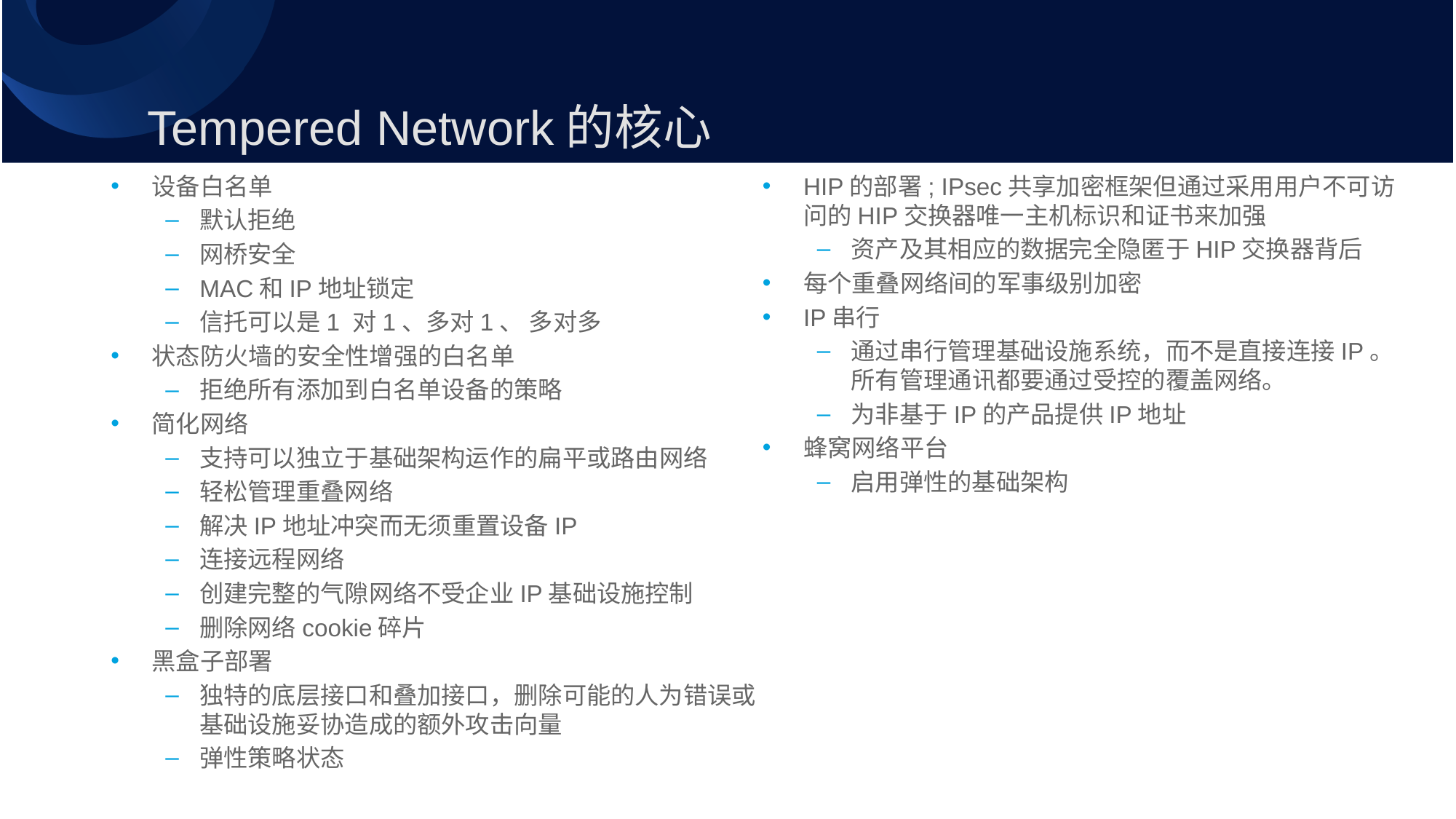

# Tempered Network的核心
设备白名单
默认拒绝
网桥安全
MAC和IP地址锁定
信托可以是1 对1、多对1、 多对多
状态防火墙的安全性增强的白名单
拒绝所有添加到白名单设备的策略
简化网络
支持可以独立于基础架构运作的扁平或路由网络
轻松管理重叠网络
解决IP地址冲突而无须重置设备IP
连接远程网络
创建完整的气隙网络不受企业IP基础设施控制
删除网络cookie碎片
黑盒子部署
独特的底层接口和叠加接口，删除可能的人为错误或基础设施妥协造成的额外攻击向量
弹性策略状态
HIP的部署; IPsec共享加密框架但通过采用用户不可访问的HIP交换器唯一主机标识和证书来加强
资产及其相应的数据完全隐匿于HIP交换器背后
每个重叠网络间的军事级别加密
IP串行
通过串行管理基础设施系统，而不是直接连接IP。所有管理通讯都要通过受控的覆盖网络。
为非基于IP的产品提供IP地址
蜂窝网络平台
启用弹性的基础架构